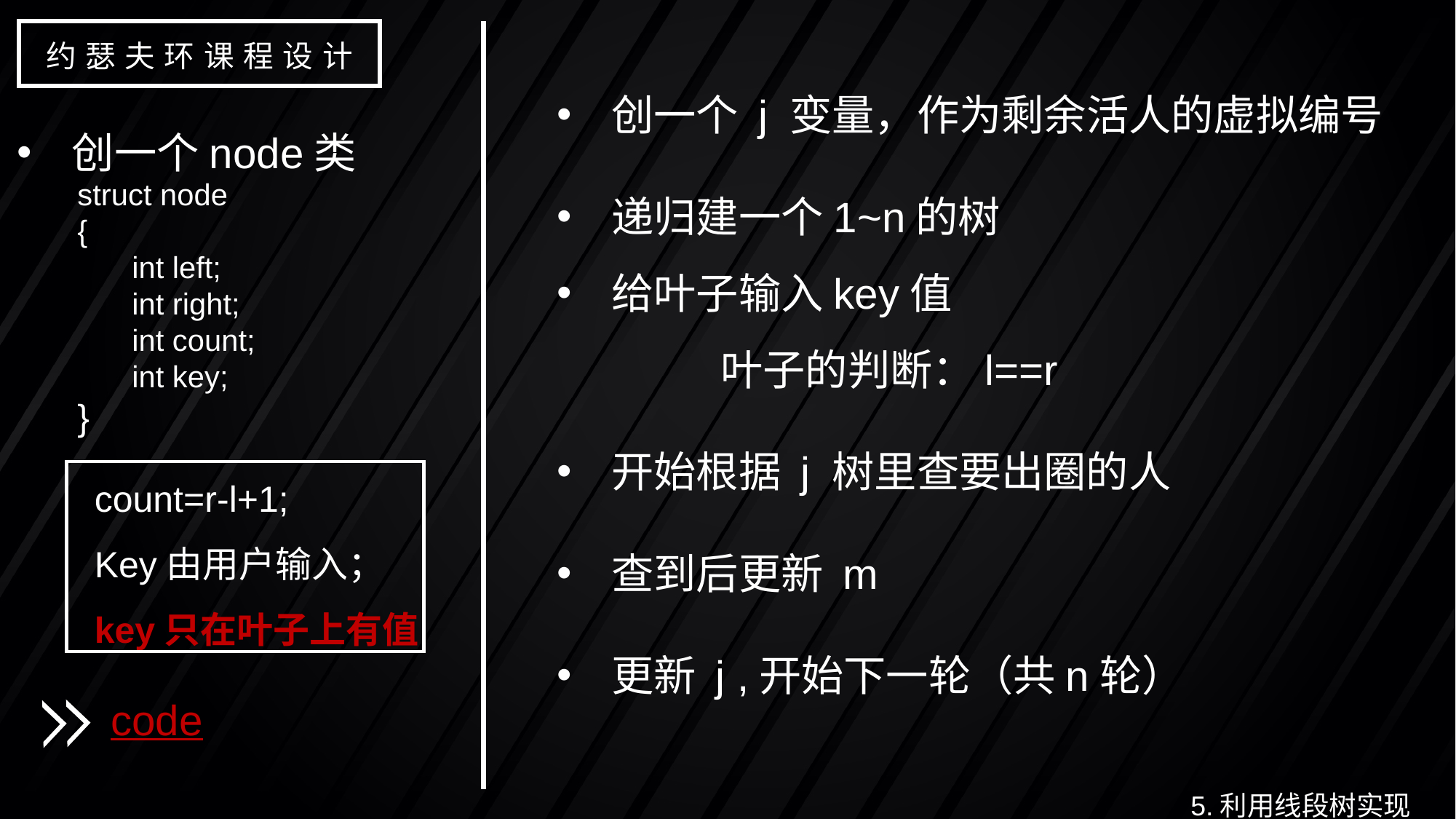

约瑟夫环课程设计
创一个 j 变量，作为剩余活人的虚拟编号
递归建一个1~n的树
给叶子输入key值
	叶子的判断：l==r
开始根据 j 树里查要出圈的人
查到后更新 m
更新 j ,开始下一轮（共n轮）
创一个node类
struct node
{
int left;
int right;
int count;
int key;
}
count=r-l+1;
Key由用户输入；
key只在叶子上有值

code

5.利用线段树实现